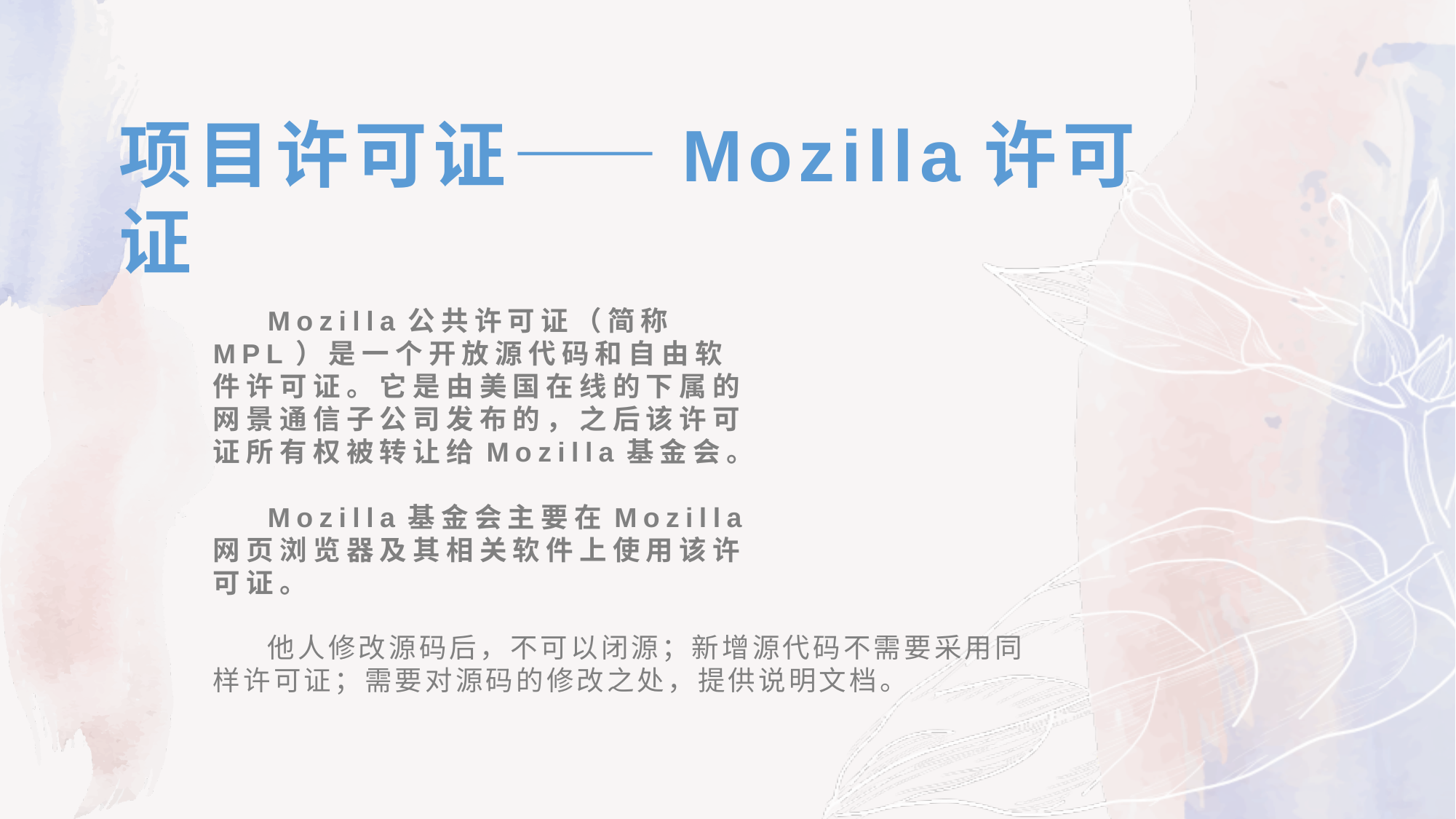

项目许可证——Mozilla许可证
Mozilla公共许可证（简称MPL）是一个开放源代码和自由软件许可证。它是由美国在线的下属的网景通信子公司发布的，之后该许可证所有权被转让给Mozilla基金会。

Mozilla基金会主要在Mozilla网页浏览器及其相关软件上使用该许可证。
他人修改源码后，不可以闭源；新增源代码不需要采用同样许可证；需要对源码的修改之处，提供说明文档。